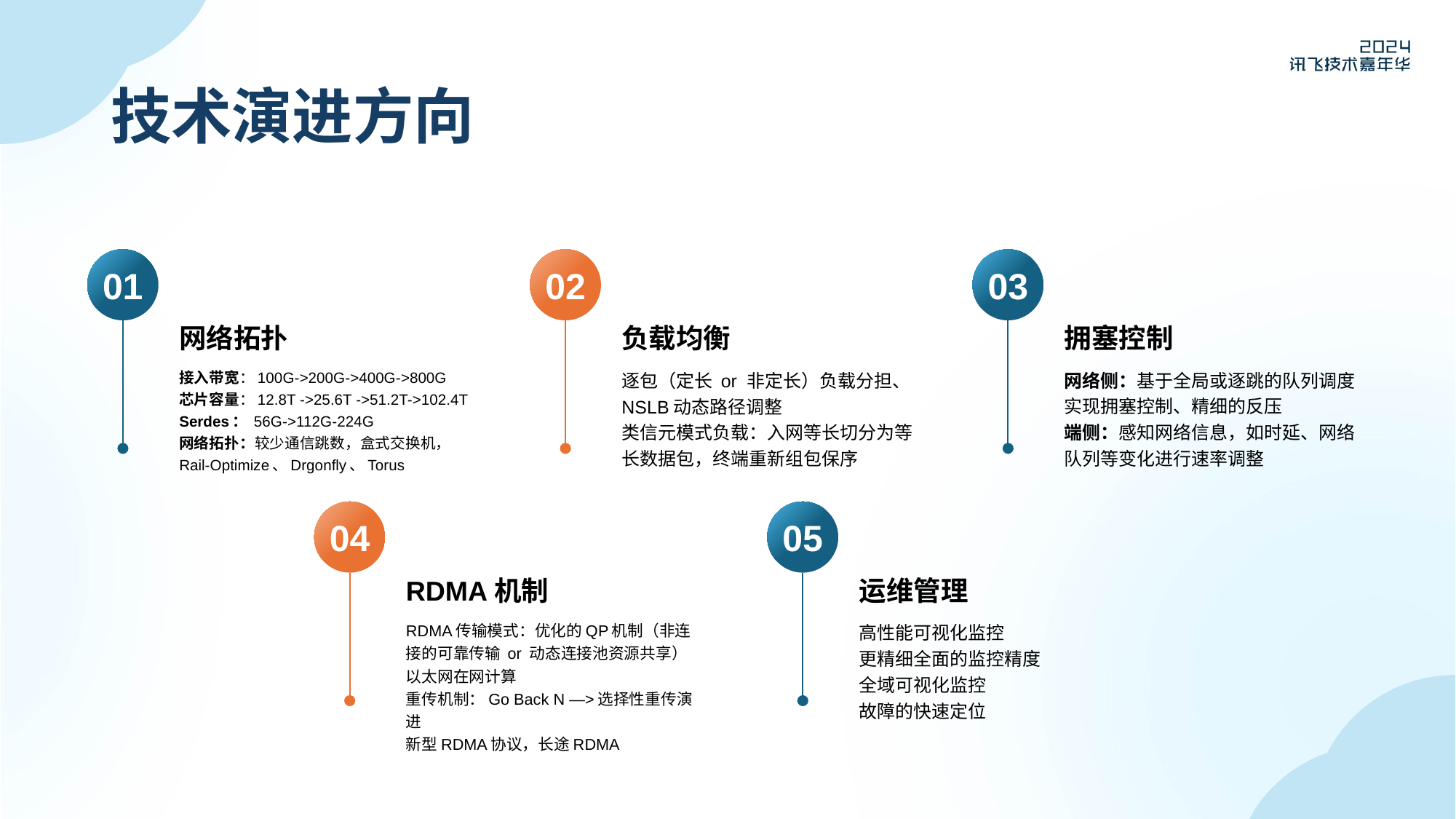

01
网络拓扑
接入带宽：100G->200G->400G->800G
芯片容量：12.8T ->25.6T ->51.2T->102.4T
Serdes： 56G->112G-224G
网络拓扑：较少通信跳数，盒式交换机，
Rail-Optimize、Drgonfly、Torus

02
负载均衡
逐包（定长 or 非定长）负载分担、NSLB动态路径调整
类信元模式负载：入网等长切分为等长数据包，终端重新组包保序

03
拥塞控制
网络侧：基于全局或逐跳的队列调度实现拥塞控制、精细的反压
端侧：感知网络信息，如时延、网络队列等变化进行速率调整

04
RDMA机制
RDMA传输模式：优化的QP机制（非连接的可靠传输 or 动态连接池资源共享）
以太网在网计算
重传机制：Go Back N —>选择性重传演进
新型RDMA协议，长途RDMA

05
运维管理
高性能可视化监控
更精细全面的监控精度
全域可视化监控
故障的快速定位

# 技术演进方向